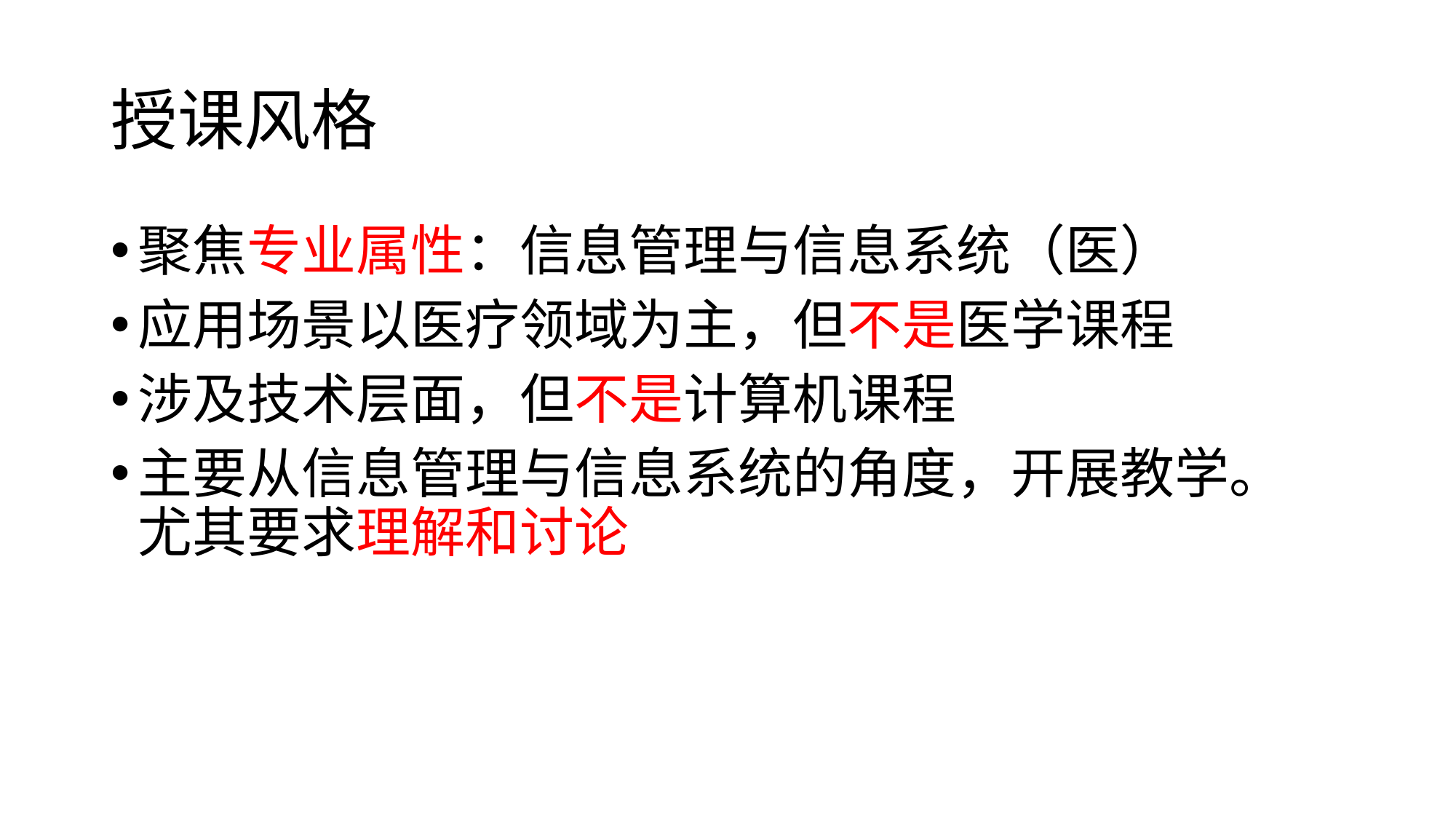

# 授课风格
聚焦专业属性：信息管理与信息系统（医）
应用场景以医疗领域为主，但不是医学课程
涉及技术层面，但不是计算机课程
主要从信息管理与信息系统的角度，开展教学。尤其要求理解和讨论